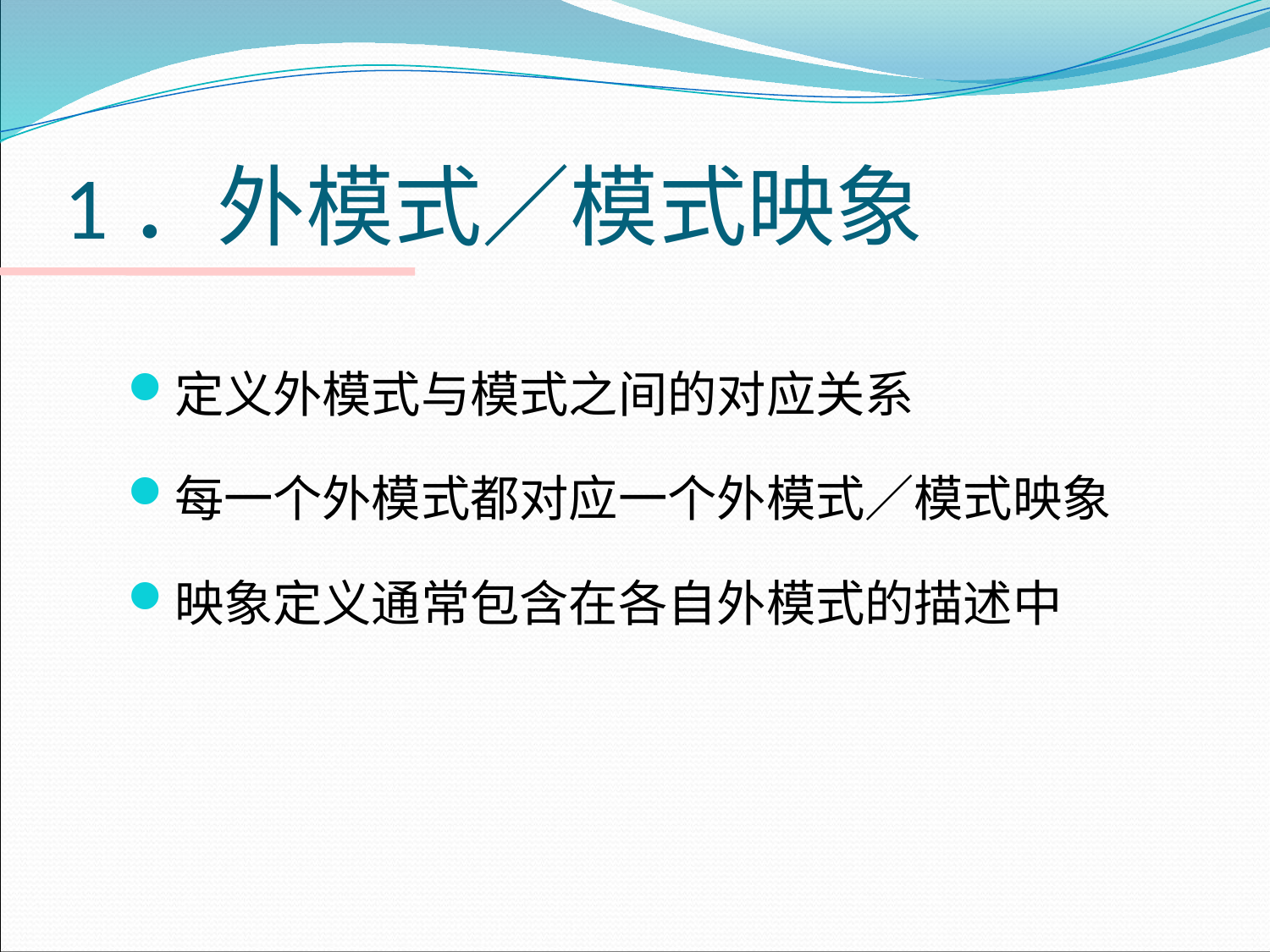

# 1．外模式／模式映象

定义外模式与模式之间的对应关系
每一个外模式都对应一个外模式／模式映象
映象定义通常包含在各自外模式的描述中
79